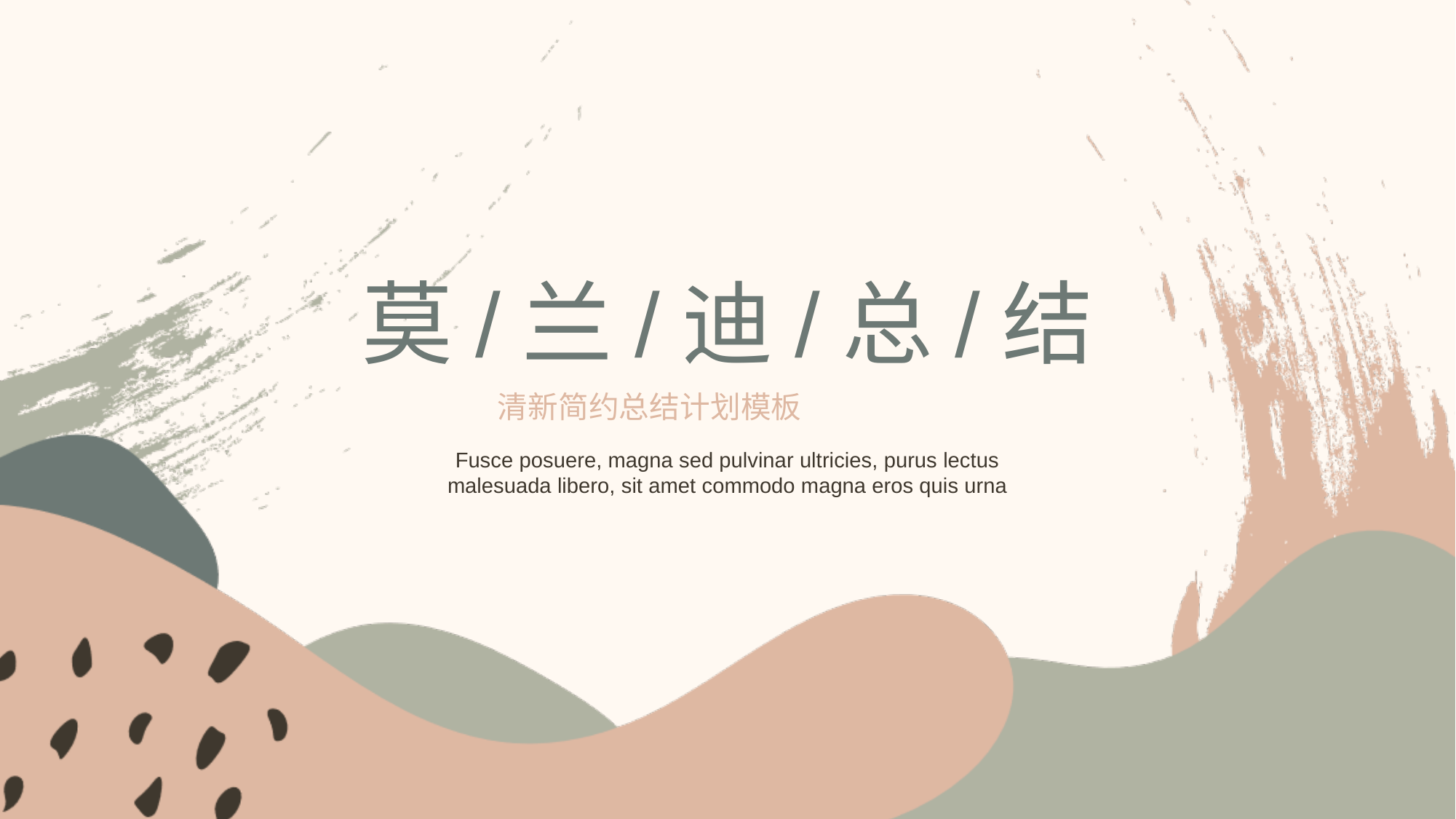

莫/兰/迪/总/结
清新简约总结计划模板
Fusce posuere, magna sed pulvinar ultricies, purus lectus malesuada libero, sit amet commodo magna eros quis urna